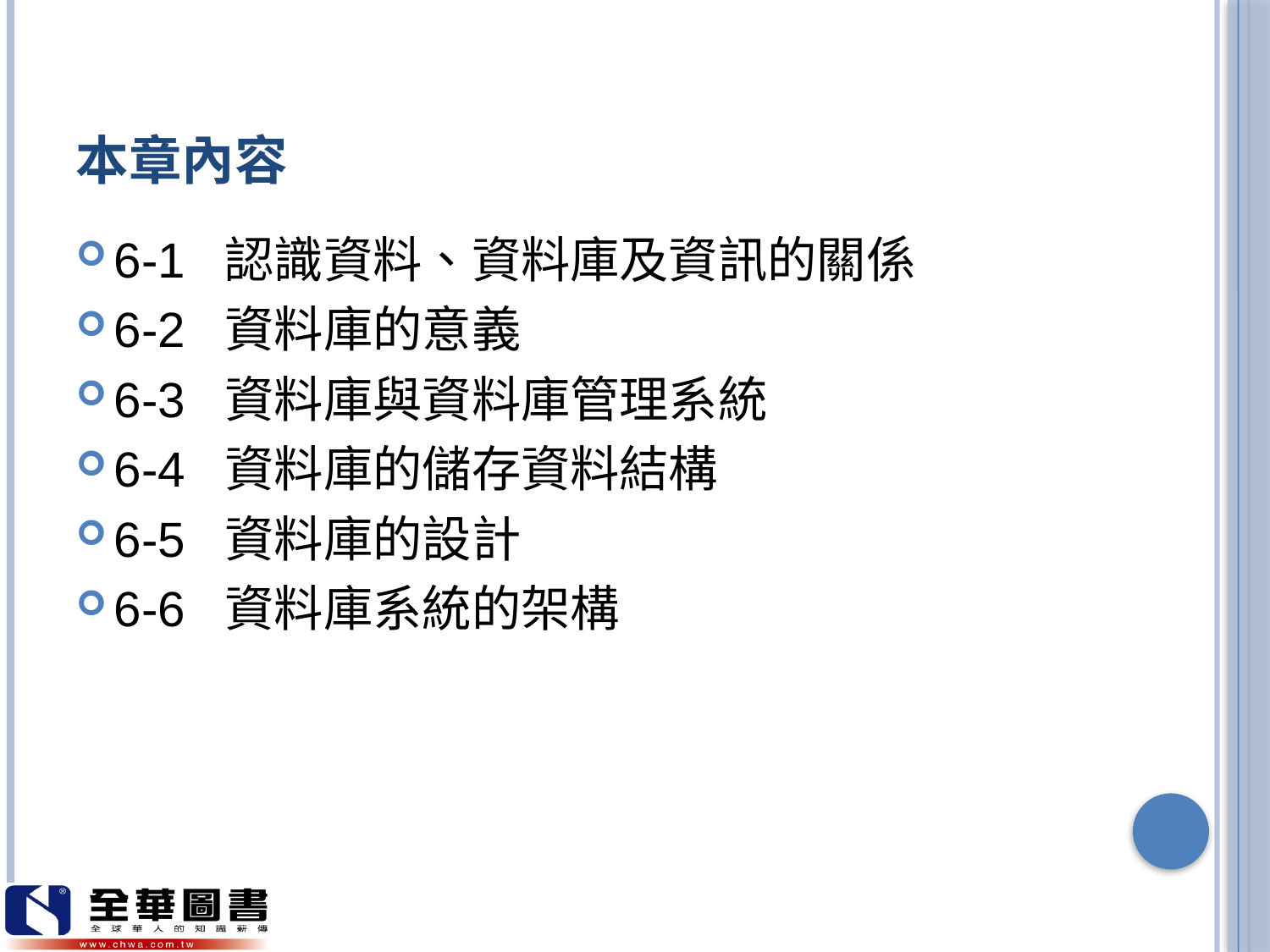

# 本章內容
6-1  認識資料、資料庫及資訊的關係
6-2  資料庫的意義
6-3  資料庫與資料庫管理系統
6-4  資料庫的儲存資料結構
6-5  資料庫的設計
6-6  資料庫系統的架構